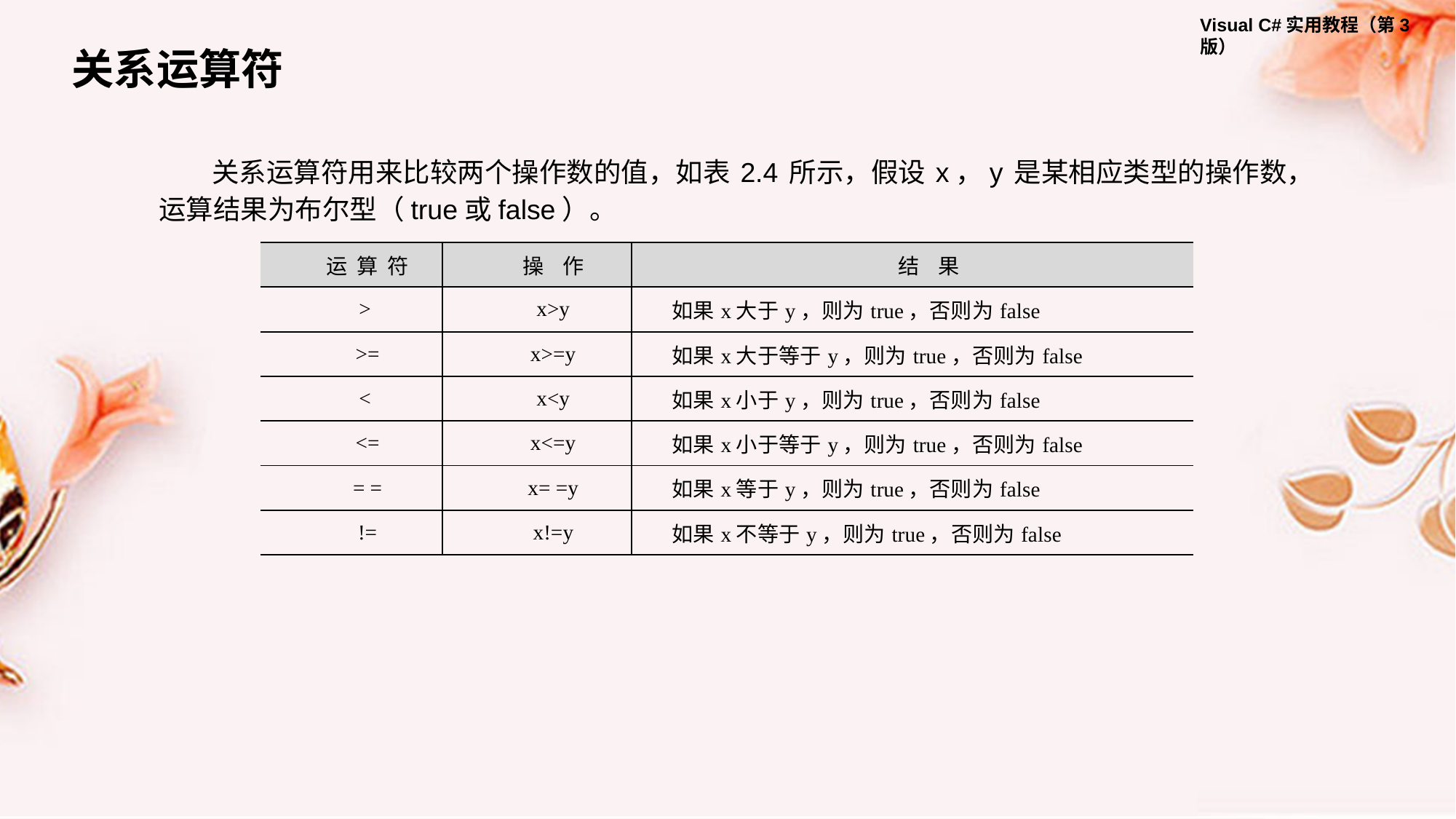

关系运算符
关系运算符用来比较两个操作数的值，如表 2.4 所示，假设 x，y 是某相应类型的操作数，运算结果为布尔型（true或false）。
| 运 算 符 | 操 作 | 结 果 |
| --- | --- | --- |
| > | x>y | 如果x大于y，则为true，否则为false |
| >= | x>=y | 如果x大于等于y，则为true，否则为false |
| < | x<y | 如果x小于y，则为true，否则为false |
| <= | x<=y | 如果x小于等于y，则为true，否则为false |
| = = | x= =y | 如果x等于y，则为true，否则为false |
| != | x!=y | 如果x不等于y，则为true，否则为false |